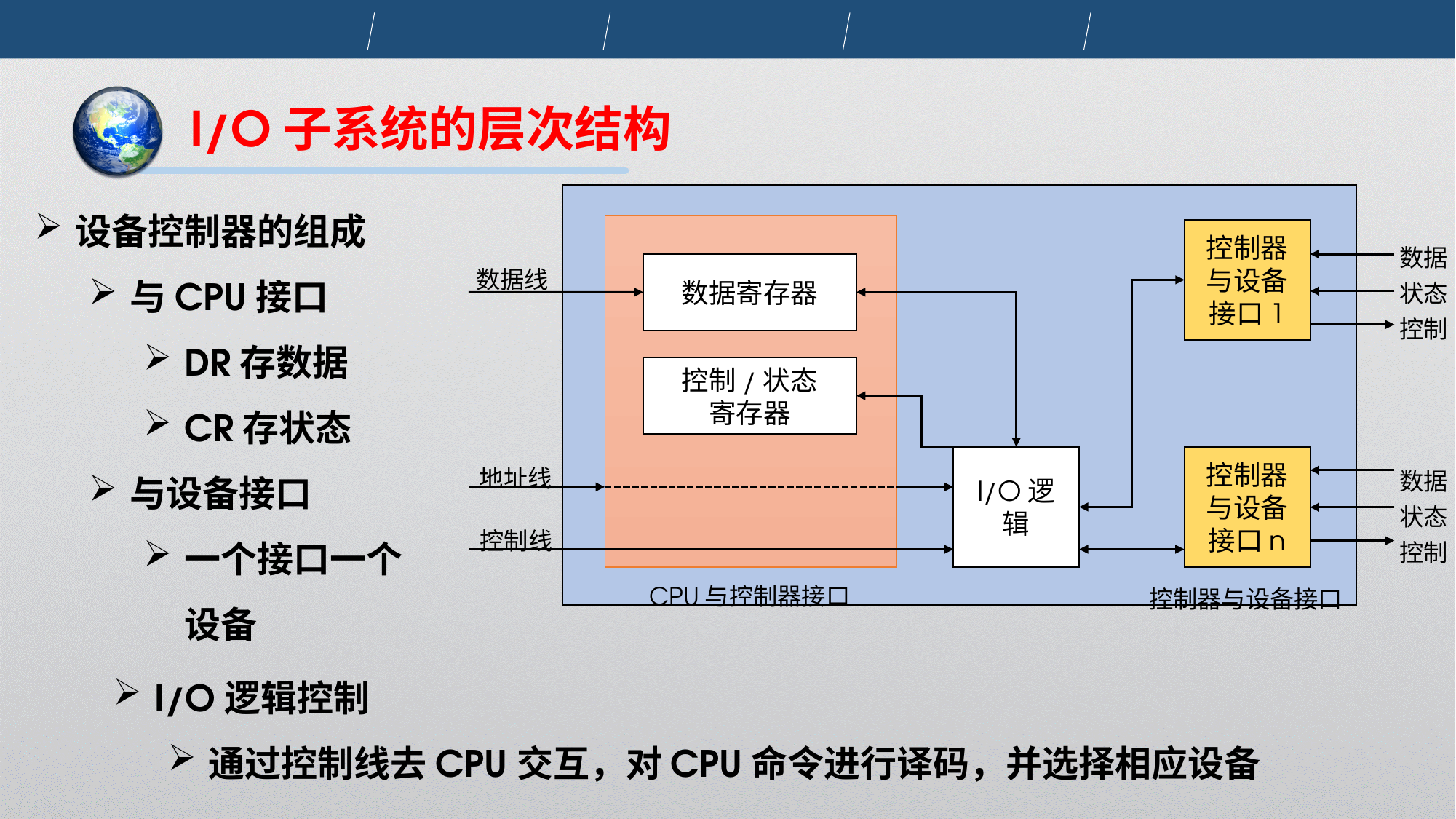

I/O子系统的层次结构
设备控制器的组成
与CPU接口
DR存数据
CR存状态
与设备接口
一个接口一个设备

控制器与设备接口1
数据
数据线
数据寄存器
状态
控制
控制/状态
寄存器
地址线
数据
I/O逻辑
控制器与设备接口n
状态
控制线
控制
CPU与控制器接口
控制器与设备接口
I/O逻辑控制
通过控制线去CPU交互，对CPU命令进行译码，并选择相应设备